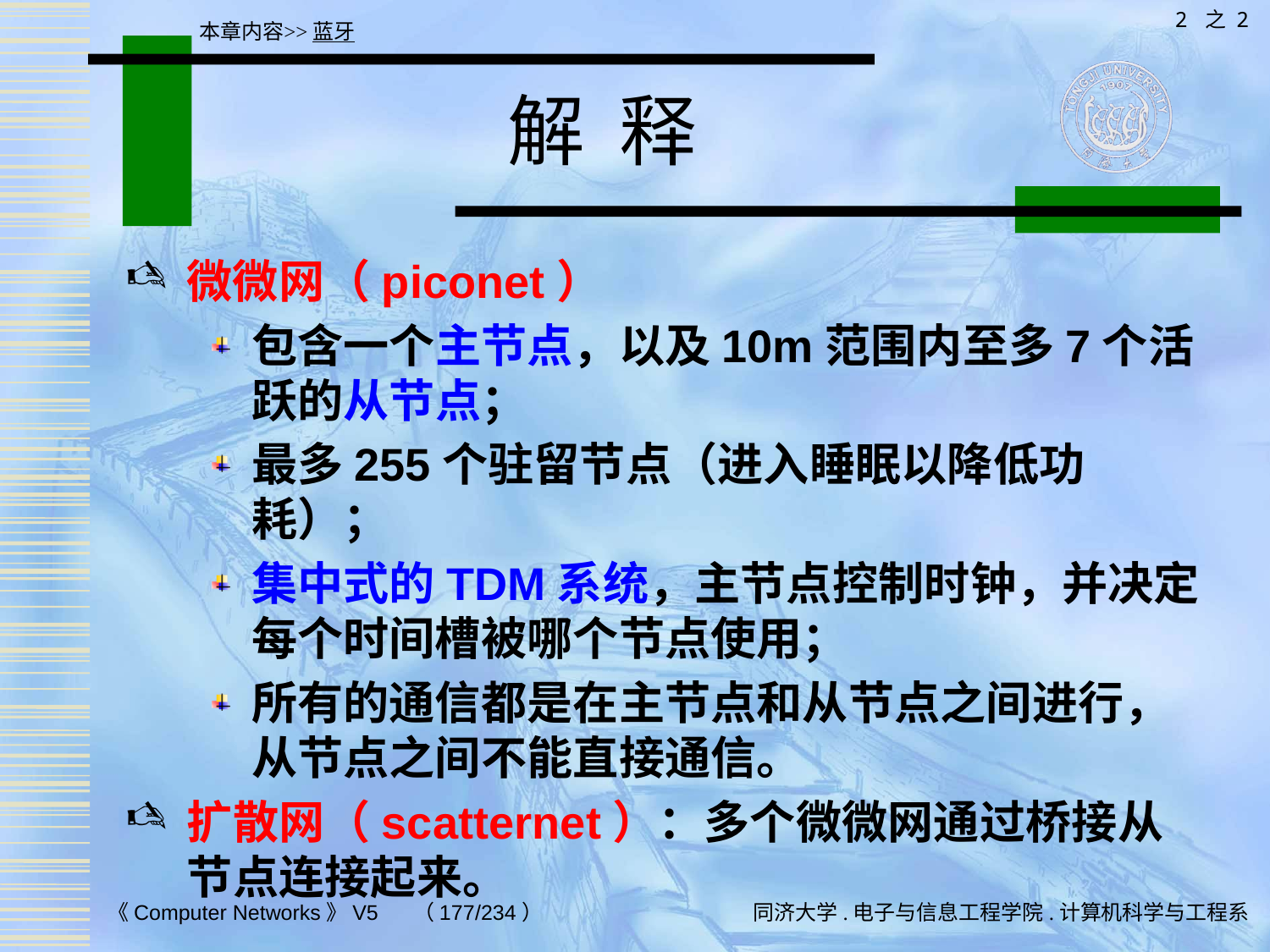

2 之 2
本章内容>>蓝牙
# 解  释
微微网（piconet）
包含一个主节点，以及10m范围内至多7个活跃的从节点；
最多255个驻留节点（进入睡眠以降低功耗）；
集中式的TDM系统，主节点控制时钟，并决定每个时间槽被哪个节点使用；
所有的通信都是在主节点和从节点之间进行，从节点之间不能直接通信。
扩散网（scatternet）：多个微微网通过桥接从节点连接起来。